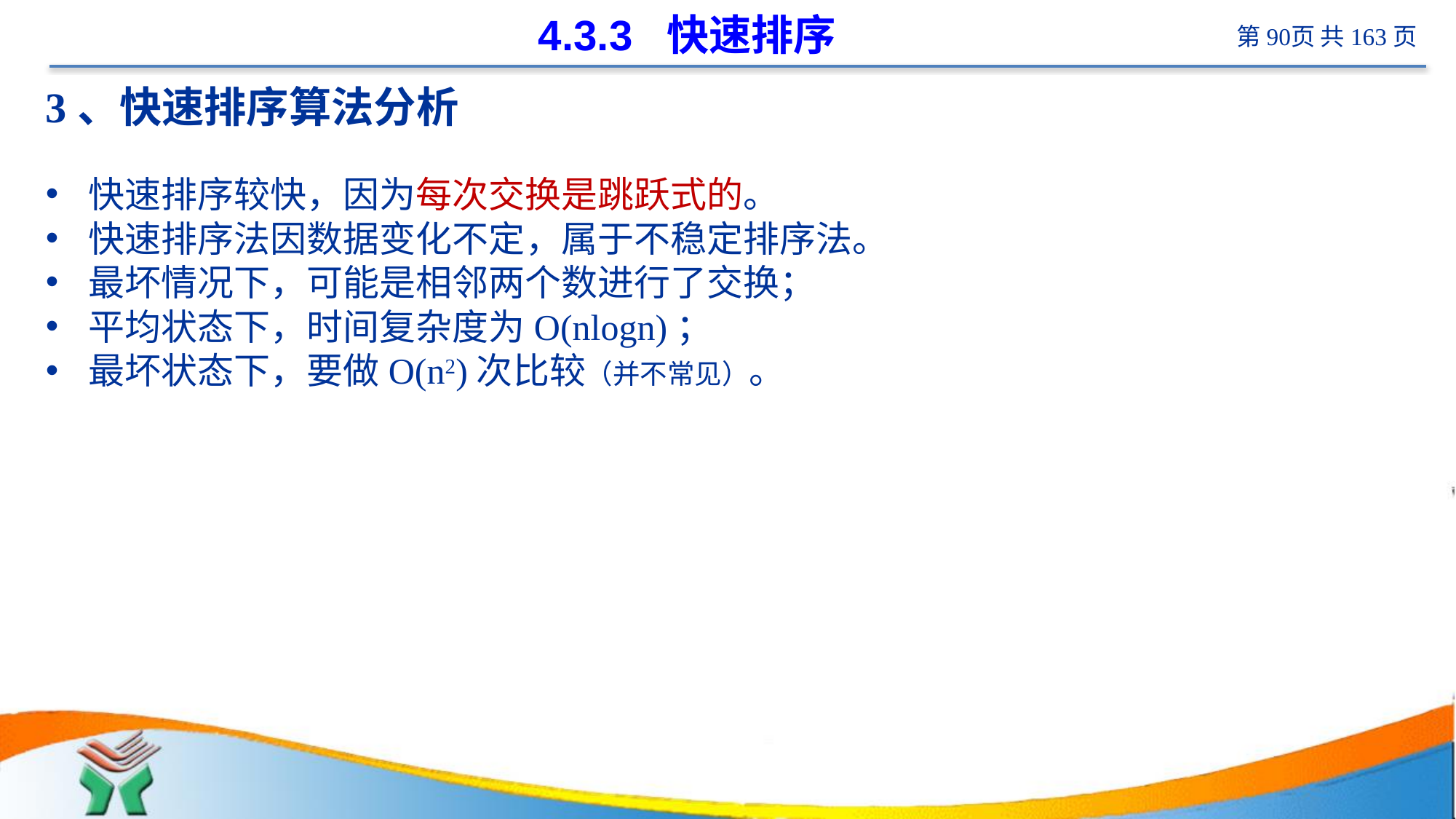

# 4.3.3  快速排序
3、快速排序算法分析

快速排序较快，因为每次交换是跳跃式的。
快速排序法因数据变化不定，属于不稳定排序法。
最坏情况下，可能是相邻两个数进行了交换；
平均状态下，时间复杂度为Ο(nlogn)；
最坏状态下，要做Ο(n2)次比较（并不常见）。